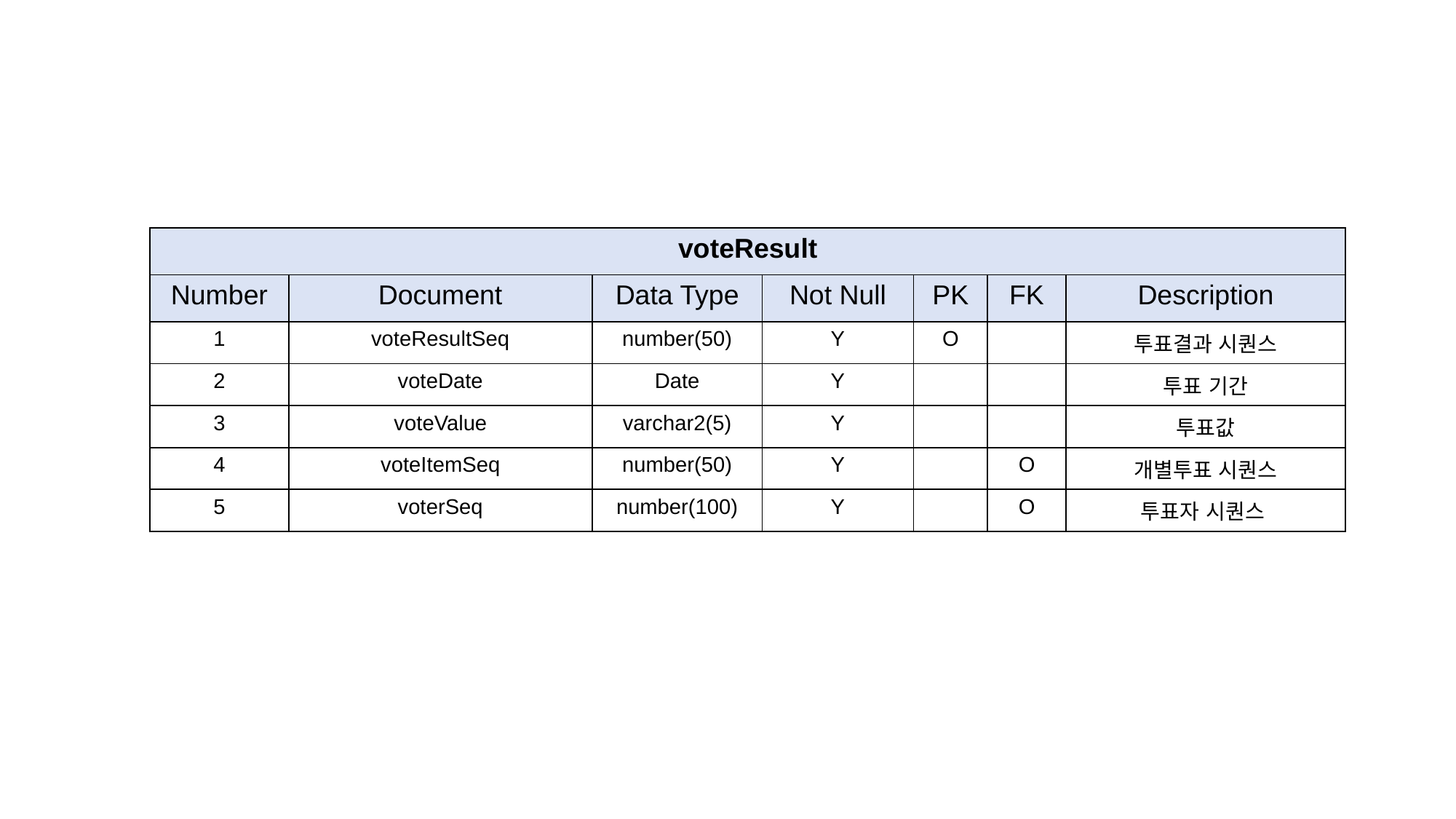

| voteResult |  |  |  |  |  |  |
| --- | --- | --- | --- | --- | --- | --- |
| Number | Document | Data Type | Not Null | PK | FK | Description |
| 1 | voteResultSeq | number(50) | Y | O |  | 투표결과 시퀀스 |
| 2 | voteDate | Date | Y |  |  | 투표 기간 |
| 3 | voteValue | varchar2(5) | Y |  |  | 투표값 |
| 4 | voteItemSeq | number(50) | Y |  | O | 개별투표 시퀀스 |
| 5 | voterSeq | number(100) | Y |  | O | 투표자 시퀀스 |